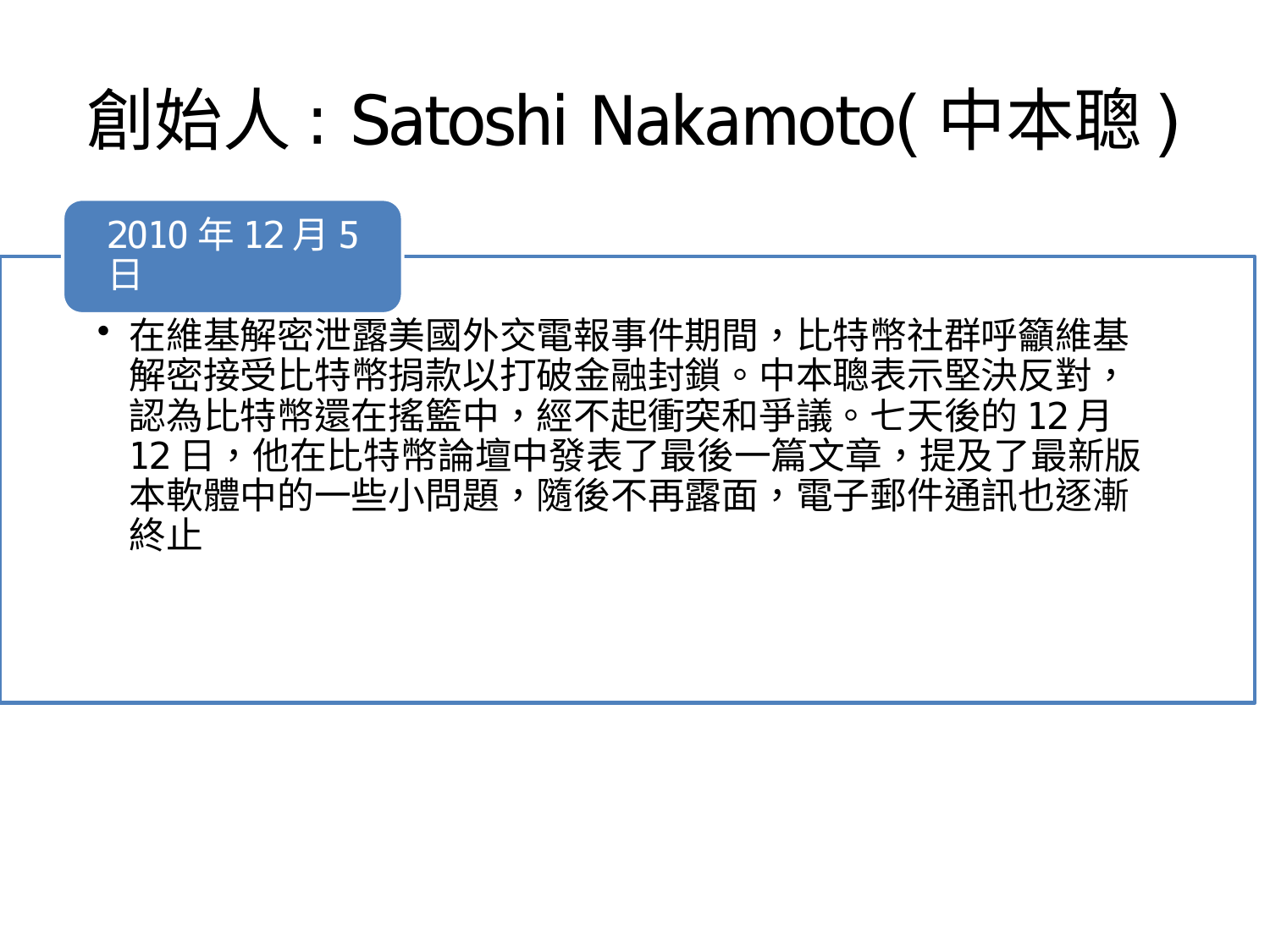

# 創始人: Satoshi Nakamoto(中本聰)
在維基解密泄露美國外交電報事件期間，比特幣社群呼籲維基解密接受比特幣捐款以打破金融封鎖。中本聰表示堅決反對，認為比特幣還在搖籃中，經不起衝突和爭議。七天後的12月12日，他在比特幣論壇中發表了最後一篇文章，提及了最新版本軟體中的一些小問題，隨後不再露面，電子郵件通訊也逐漸終止
2010年12月5日